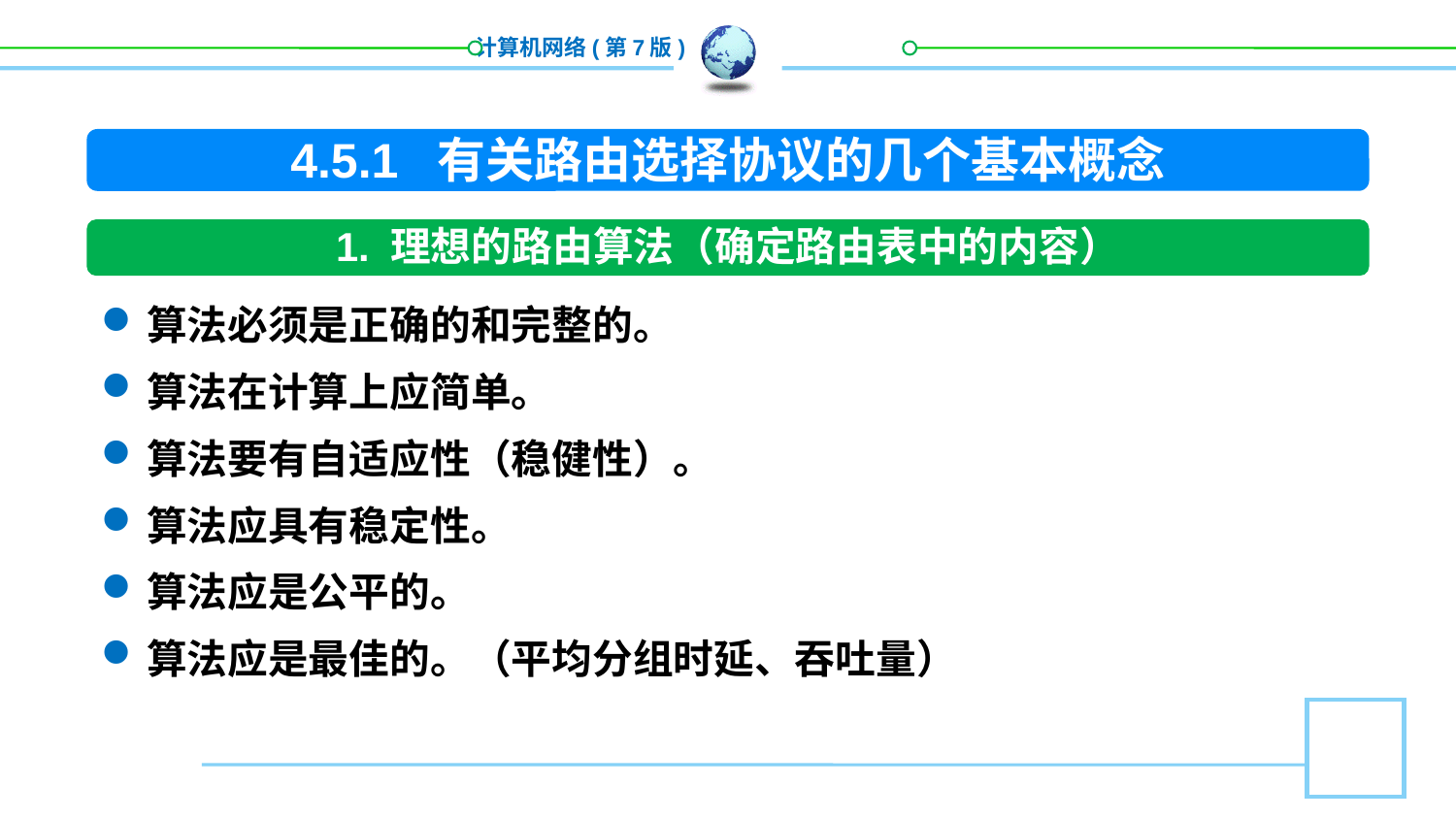

4.5.1  有关路由选择协议的几个基本概念

1. 理想的路由算法（确定路由表中的内容）

算法必须是正确的和完整的。
算法在计算上应简单。
算法要有自适应性（稳健性）。
算法应具有稳定性。
算法应是公平的。
算法应是最佳的。（平均分组时延、吞吐量）